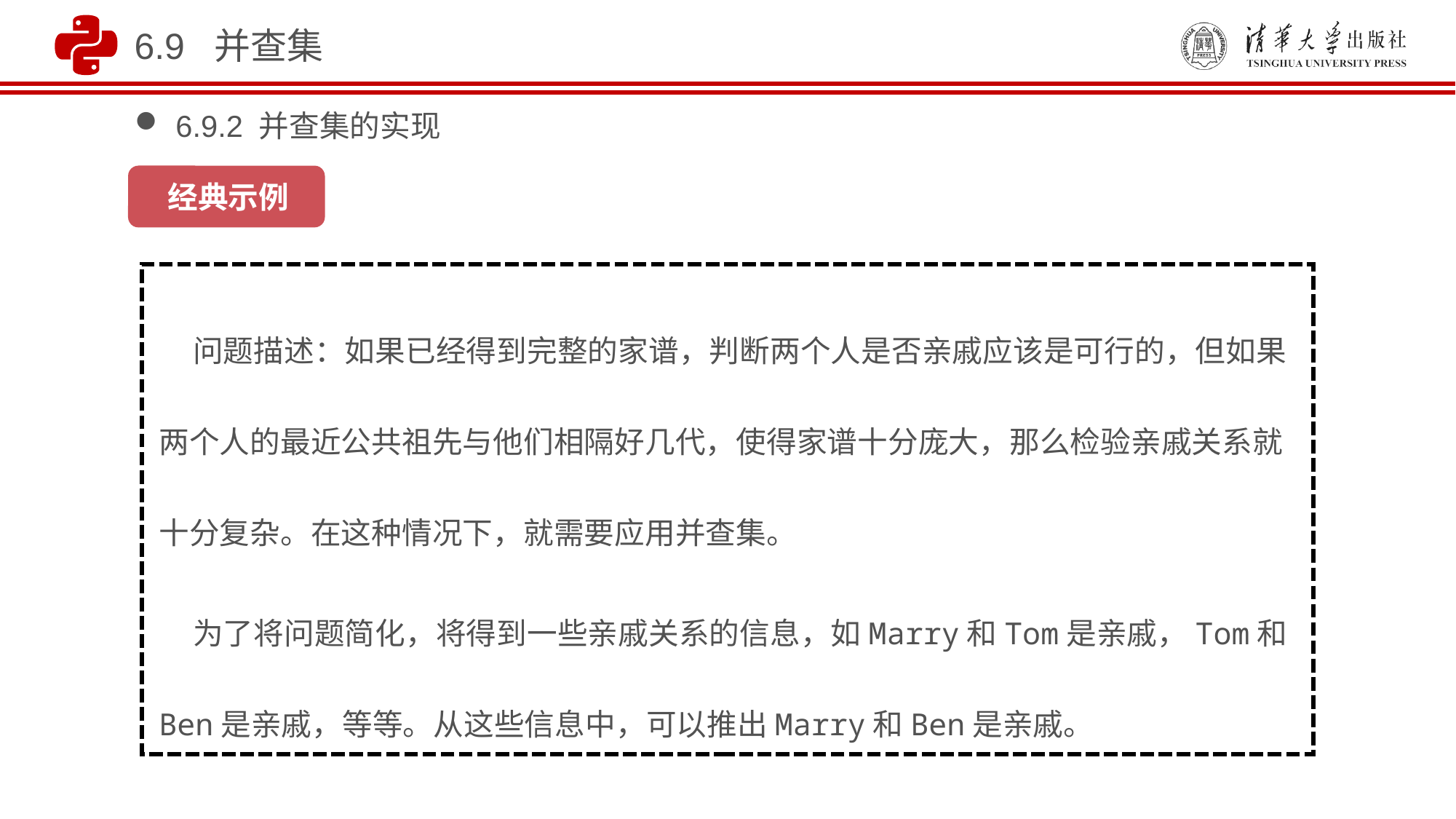

6.9  并查集
6.9.2 并查集的实现

经典示例
    问题描述：如果已经得到完整的家谱，判断两个人是否亲戚应该是可行的，但如果两个人的最近公共祖先与他们相隔好几代，使得家谱十分庞大，那么检验亲戚关系就十分复杂。在这种情况下，就需要应用并查集。
    为了将问题简化，将得到一些亲戚关系的信息，如Marry和Tom是亲戚，Tom和Ben是亲戚，等等。从这些信息中，可以推出Marry和Ben是亲戚。